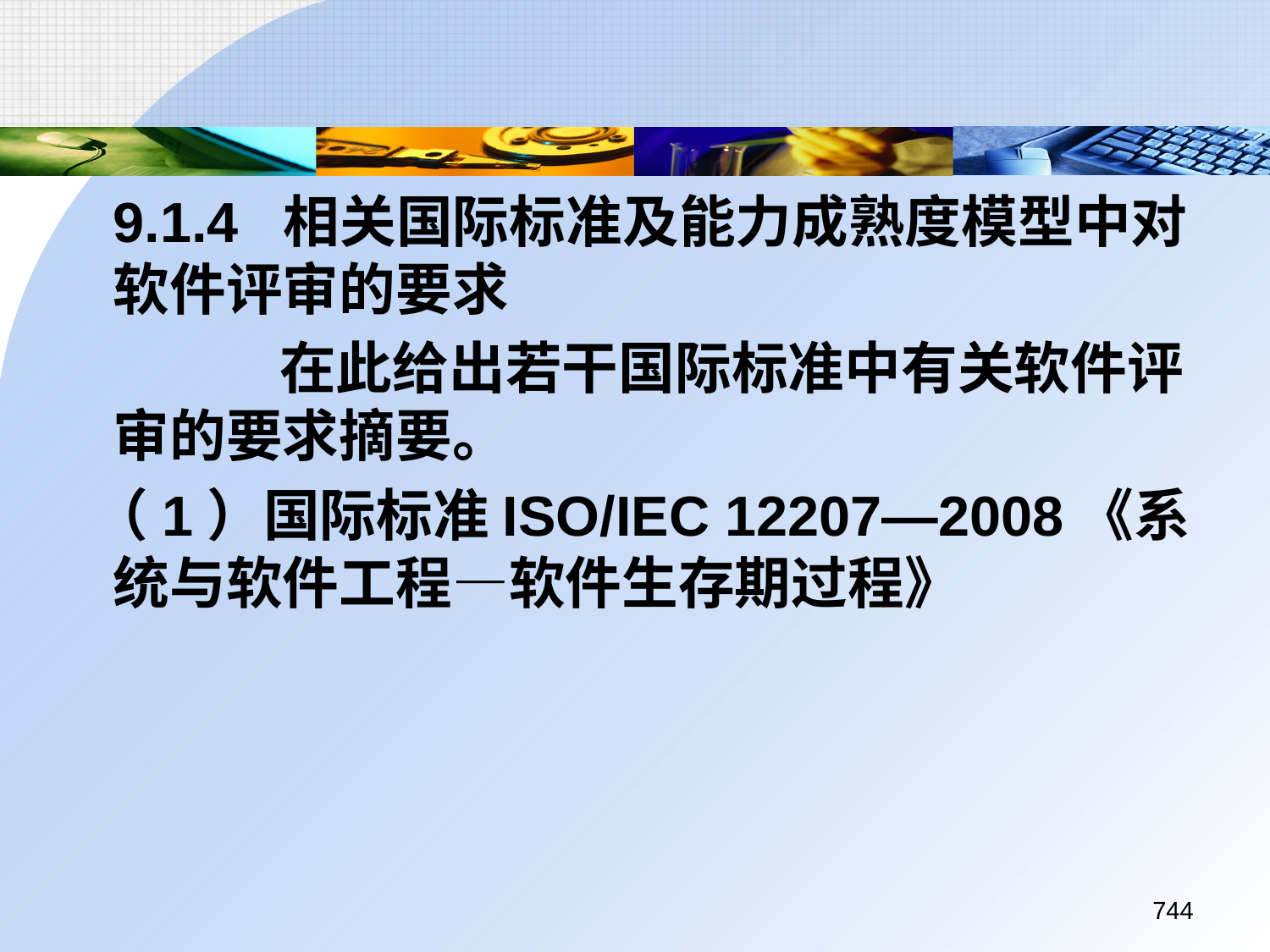

9.1.4  相关国际标准及能力成熟度模型中对软件评审的要求
		  在此给出若干国际标准中有关软件评审的要求摘要。
 （1）国际标准ISO/IEC 12207—2008《系统与软件工程—软件生存期过程》
744